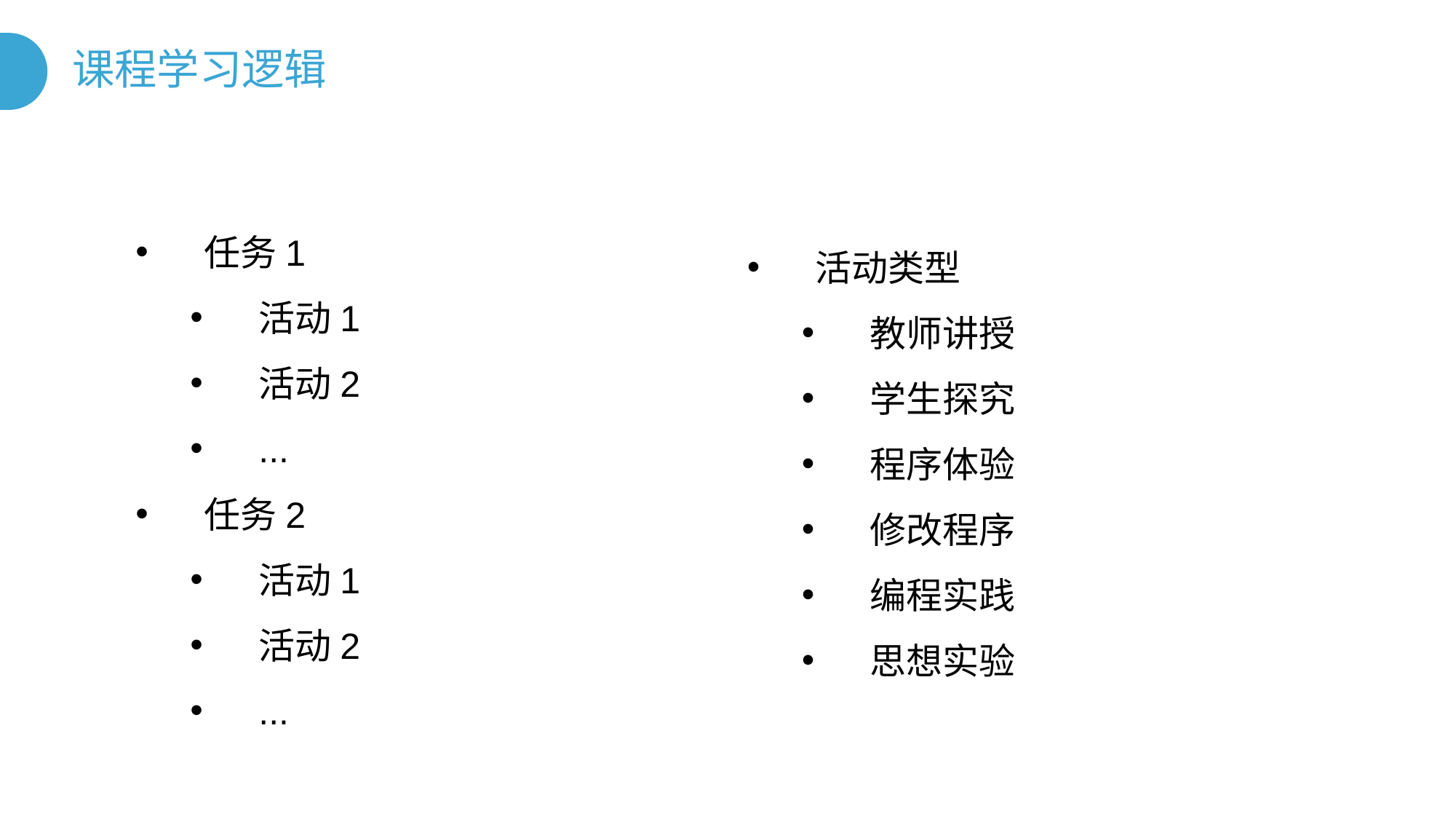

# 课程学习逻辑
任务1
活动1
活动2
...
任务2
活动1
活动2
...

活动类型
教师讲授
学生探究
程序体验
修改程序
编程实践
思想实验